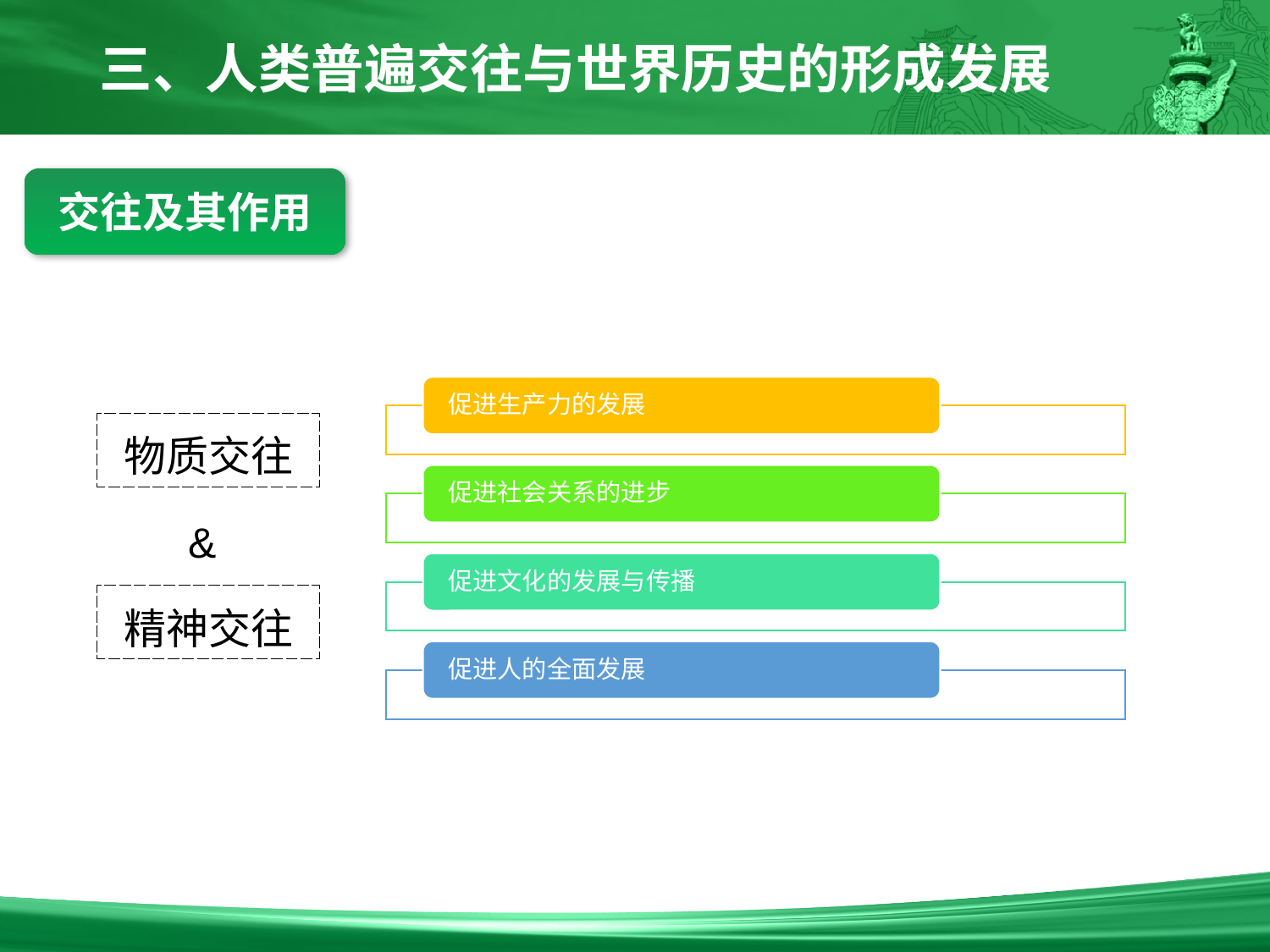

三、人类普遍交往与世界历史的形成发展
交往及其作用
促进生产力的发展
促进社会关系的进步
促进文化的发展与传播
促进人的全面发展
物质交往
&
精神交往